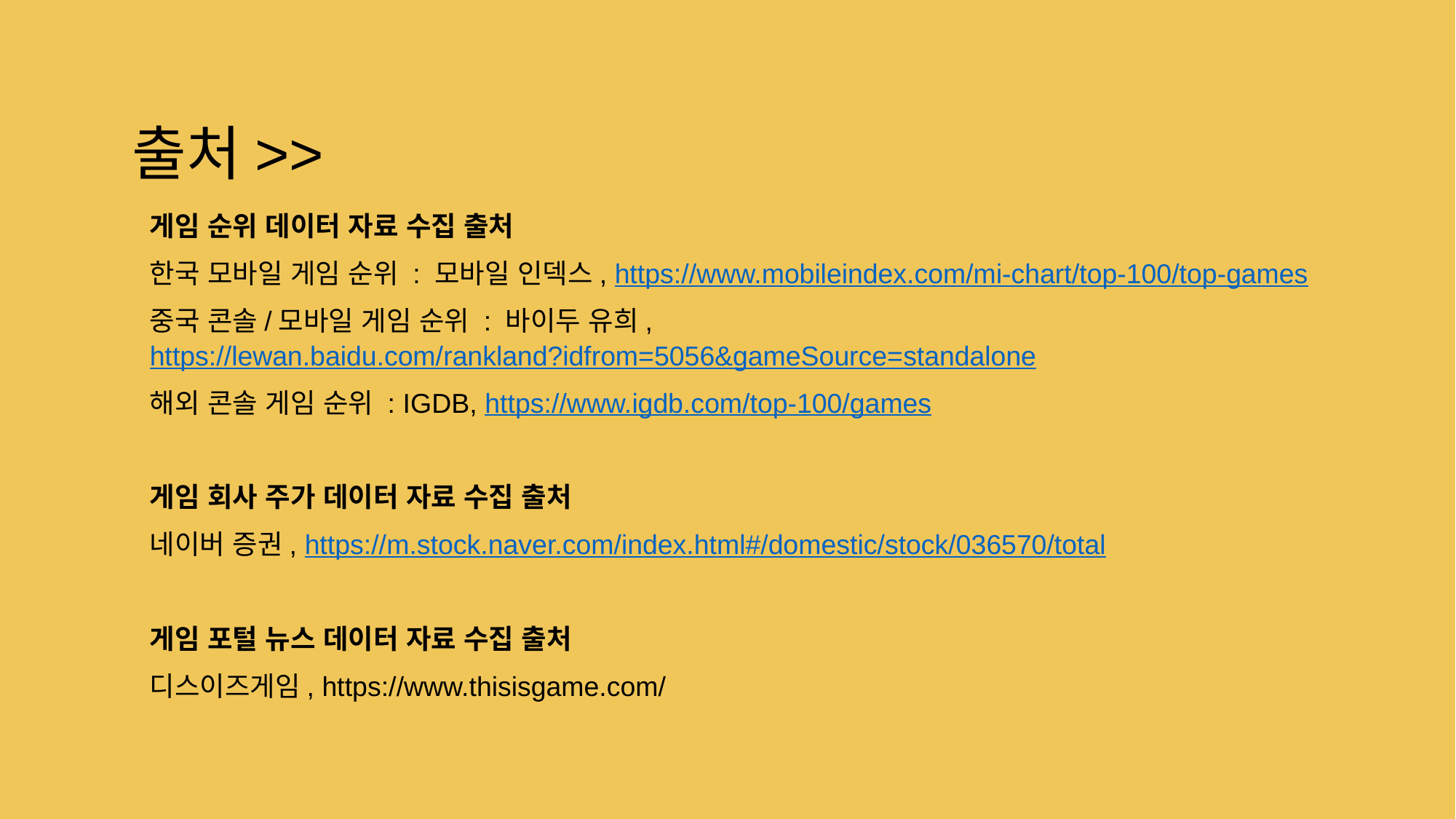

출처>>

게임 순위 데이터 자료 수집 출처
한국 모바일 게임 순위 : 모바일 인덱스, https://www.mobileindex.com/mi-chart/top-100/top-games
중국 콘솔/모바일 게임 순위 : 바이두 유희, https://lewan.baidu.com/rankland?idfrom=5056&gameSource=standalone
해외 콘솔 게임 순위 : IGDB, https://www.igdb.com/top-100/games

게임 회사 주가 데이터 자료 수집 출처
네이버 증권, https://m.stock.naver.com/index.html#/domestic/stock/036570/total

게임 포털 뉴스 데이터 자료 수집 출처
디스이즈게임, https://www.thisisgame.com/